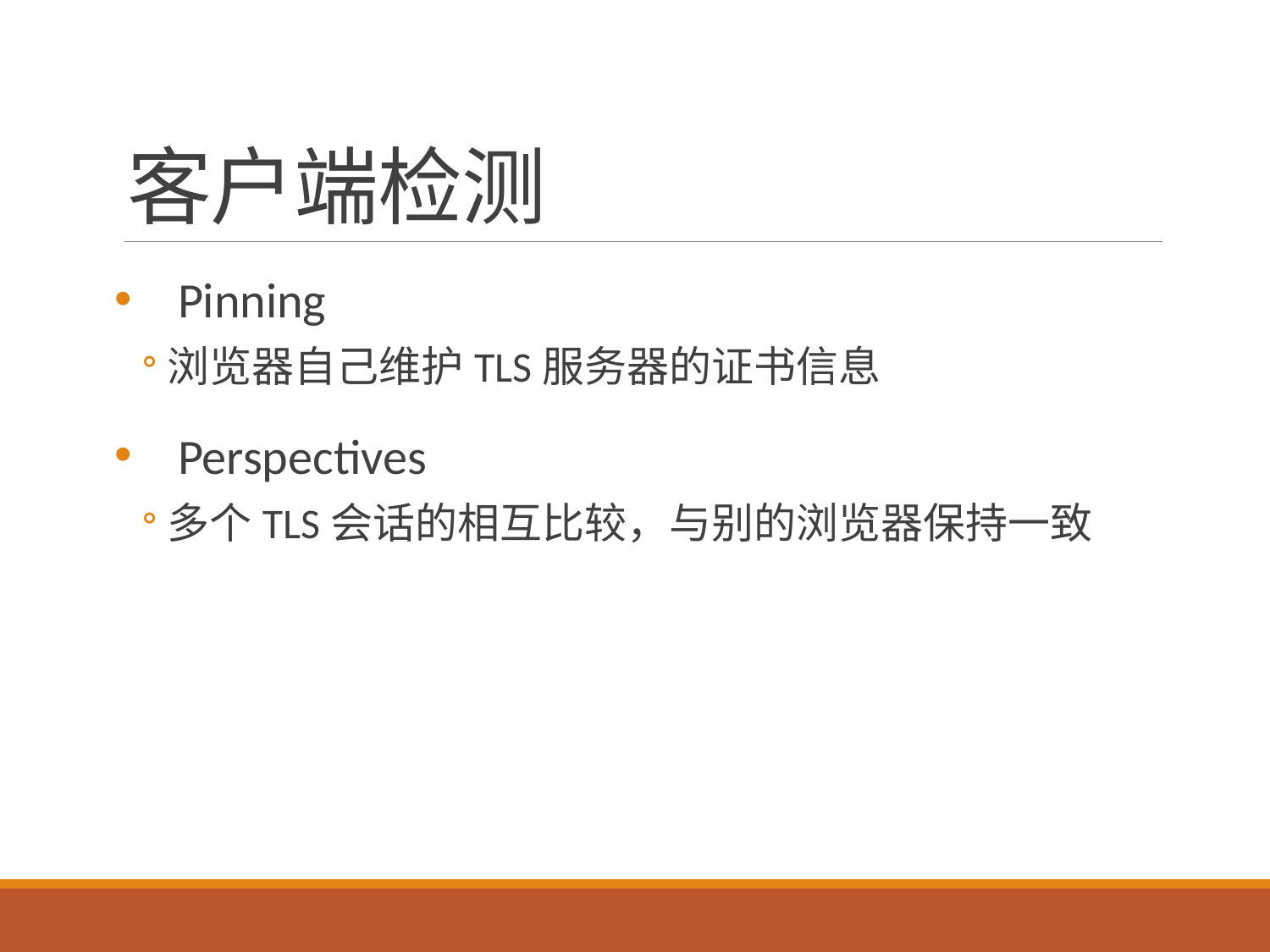

# 客户端检测
Pinning
浏览器自己维护TLS服务器的证书信息
Perspectives
多个TLS会话的相互比较，与别的浏览器保持一致